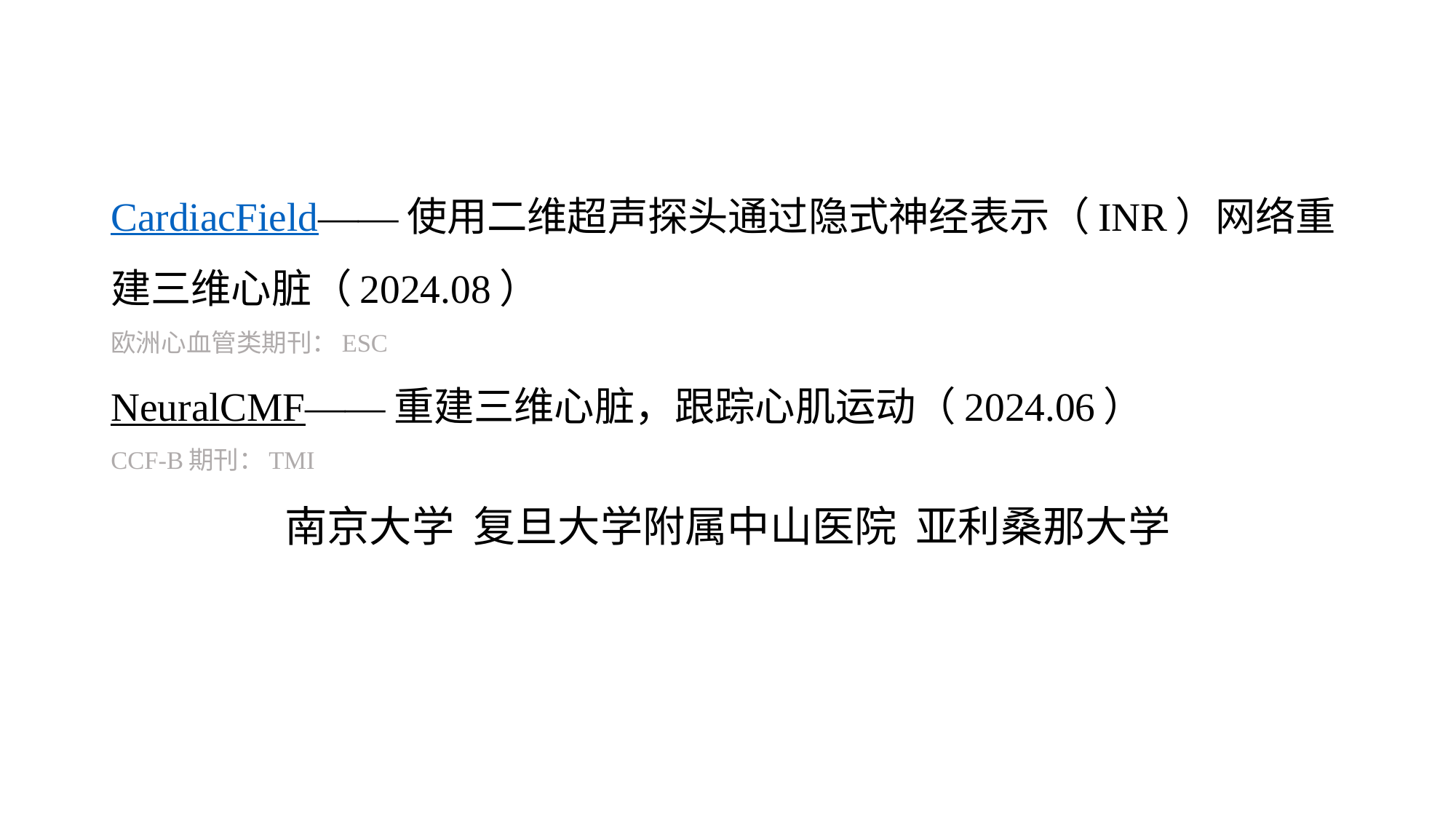

# CardiacField——使用二维超声探头通过隐式神经表示（INR）网络重建三维心脏（2024.08） 欧洲心血管类期刊：ESC NeuralCMF——重建三维心脏，跟踪心肌运动（2024.06） CCF-B期刊：TMI

南京大学  复旦大学附属中山医院  亚利桑那大学